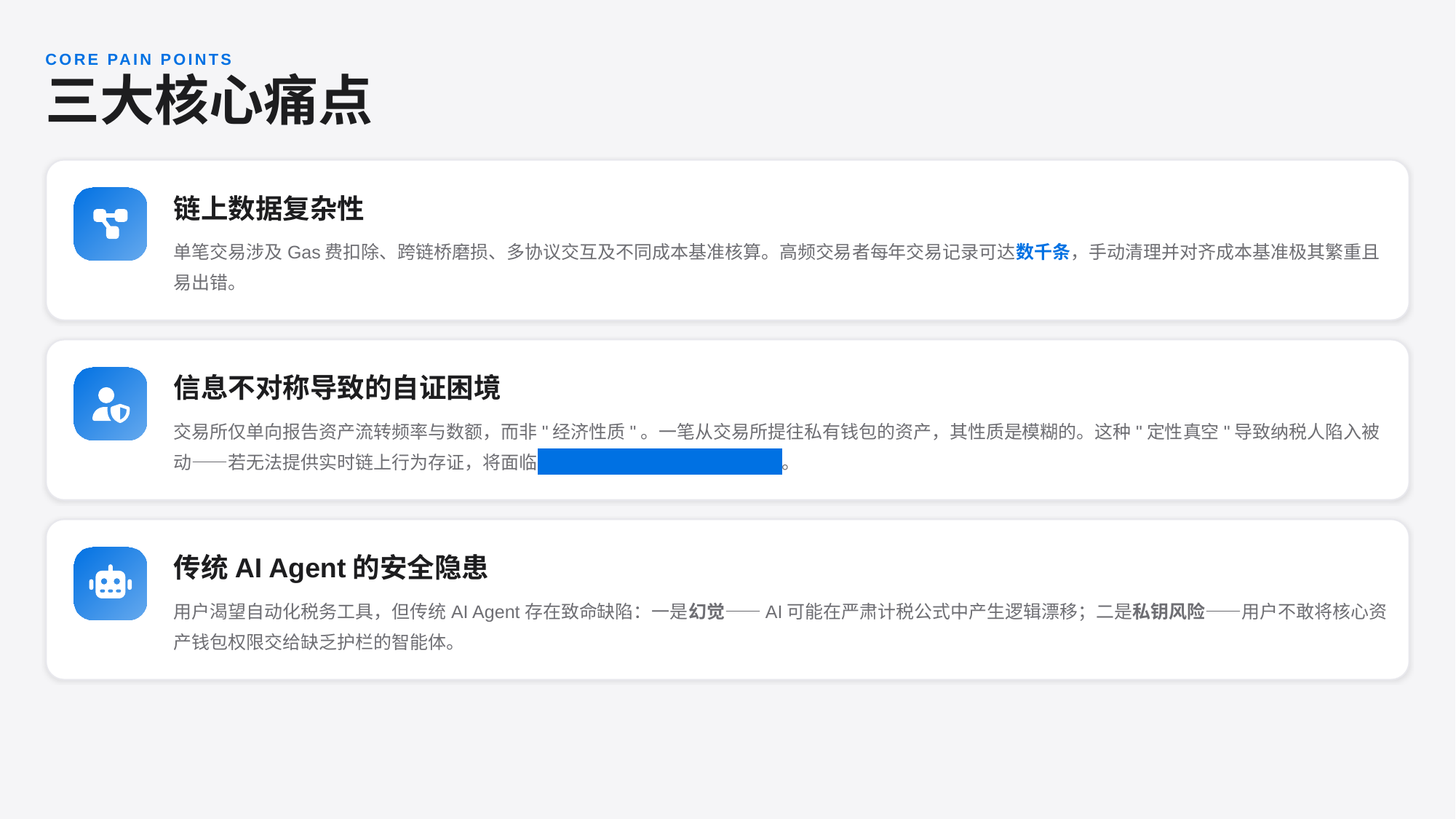

CORE PAIN POINTS
三大核心痛点

链上数据复杂性

单笔交易涉及Gas费扣除、跨链桥磨损、多协议交互及不同成本基准核算。高频交易者每年交易记录可达数千条，手动清理并对齐成本基准极其繁重且易出错。

信息不对称导致的自证困境

交易所仅单向报告资产流转频率与数额，而非"经济性质"。一笔从交易所提往私有钱包的资产，其性质是模糊的。这种"定性真空"导致纳税人陷入被动——若无法提供实时链上行为存证，将面临 高昂申辩成本与潜在法律惩戒 。

传统AI Agent的安全隐患

用户渴望自动化税务工具，但传统AI Agent存在致命缺陷：一是幻觉——AI可能在严肃计税公式中产生逻辑漂移；二是私钥风险——用户不敢将核心资产钱包权限交给缺乏护栏的智能体。